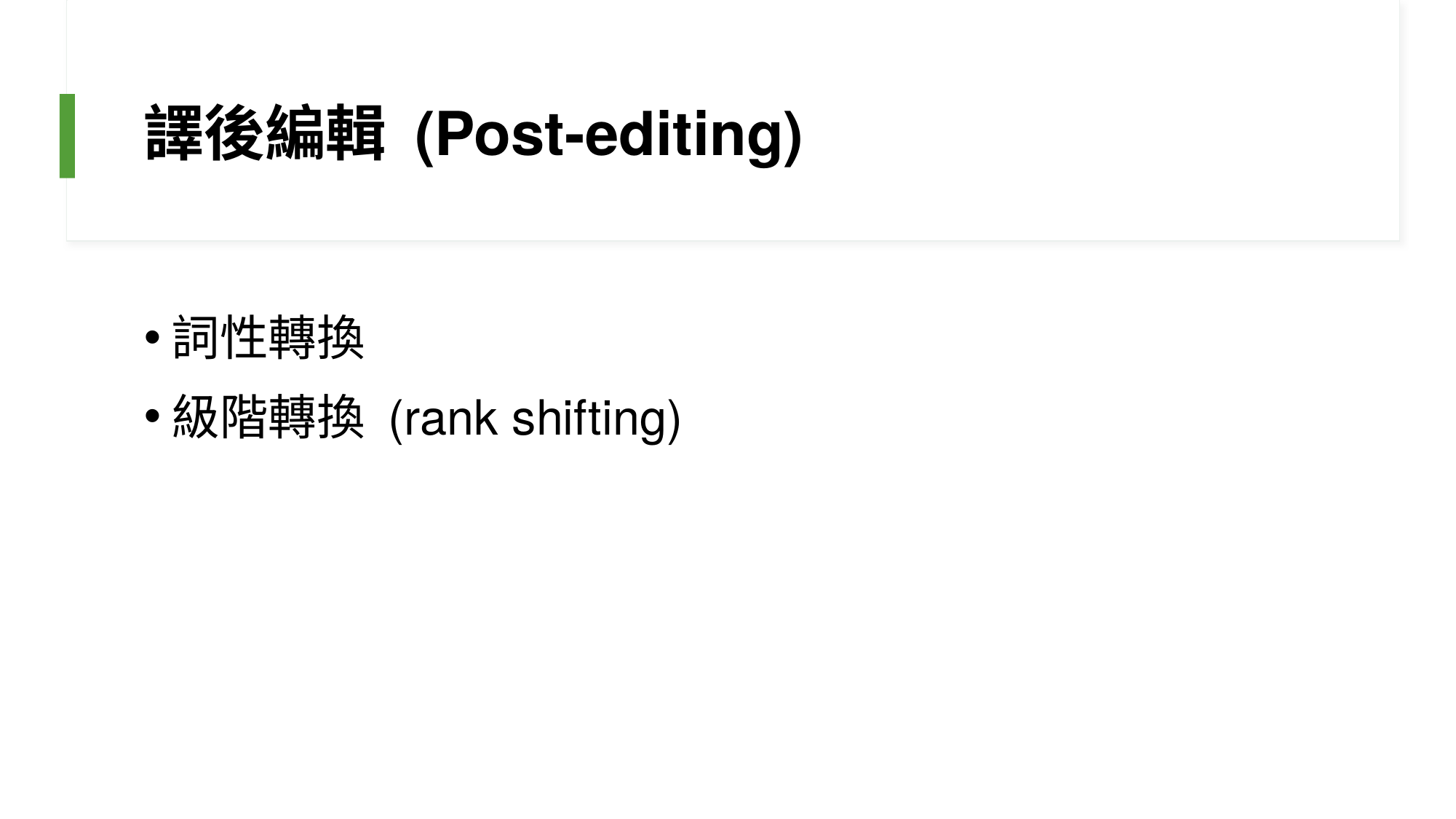

# 譯後編輯 (Post-editing)
詞性轉換
級階轉換 (rank shifting)